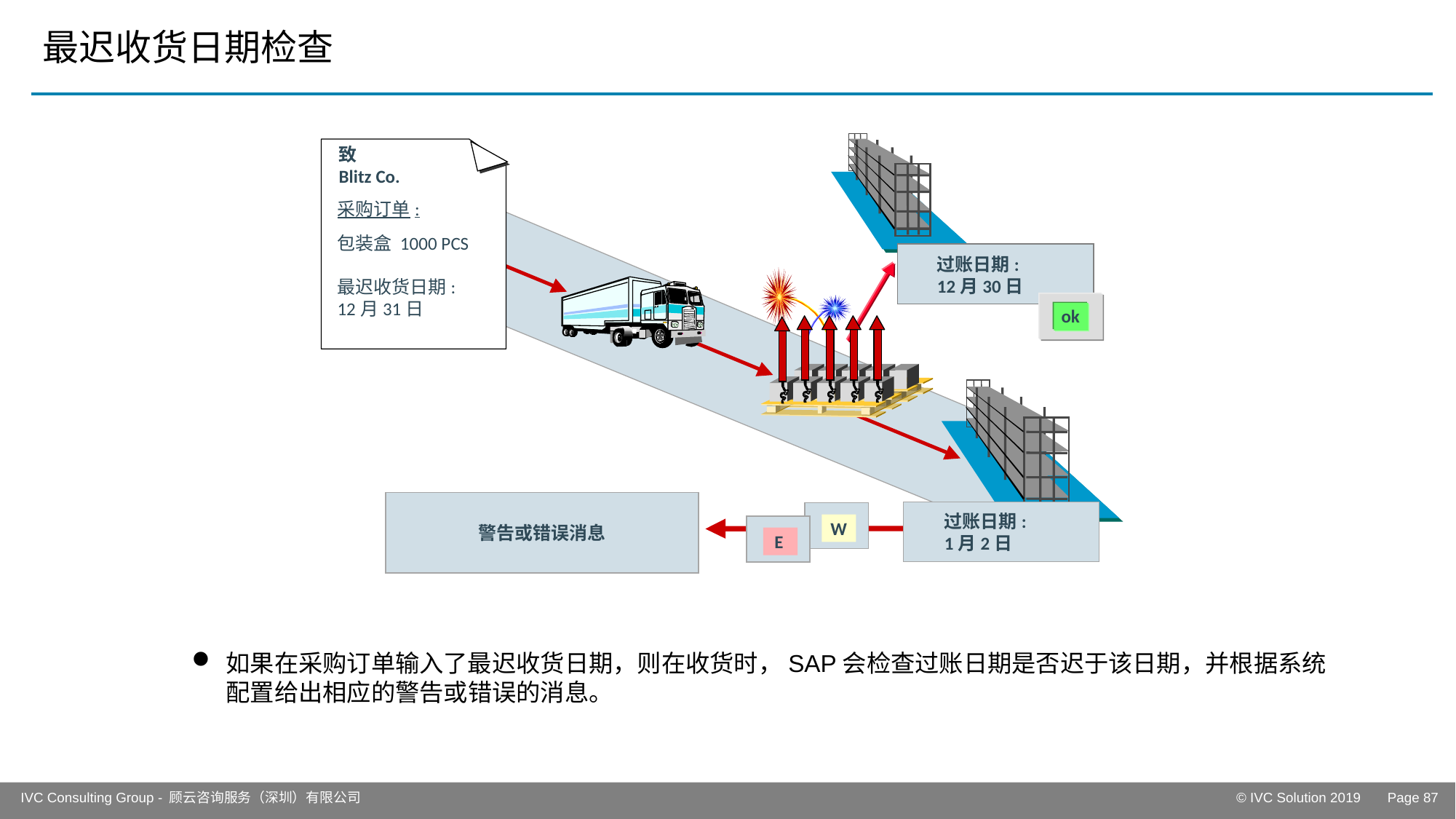

# 最迟收货日期检查

致
Blitz Co.

采购订单:

包装盒 1000 PCS

最迟收货日期:
12月31日

过账日期:
12月30日

 Schoko
.
Fa

ok

过账日期:
1月2日

W

警告或错误消息

E
如果在采购订单输入了最迟收货日期，则在收货时，SAP会检查过账日期是否迟于该日期，并根据系统配置给出相应的警告或错误的消息。